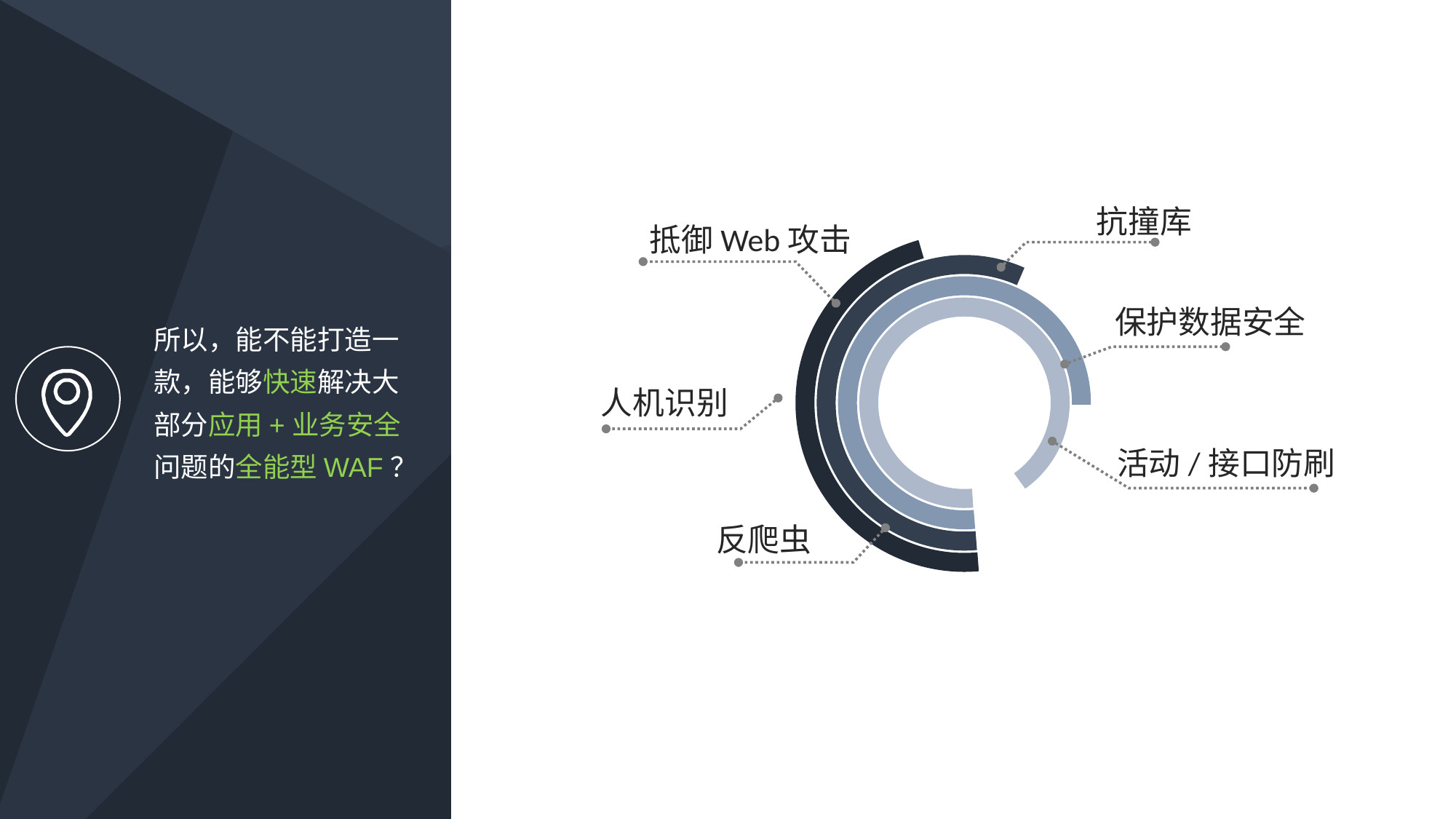

抗撞库

抵御Web攻击

保护数据安全
所以，能不能打造一款，能够快速解决大部分应用+业务安全问题的全能型WAF？

人机识别

活动/接口防刷

   反爬虫